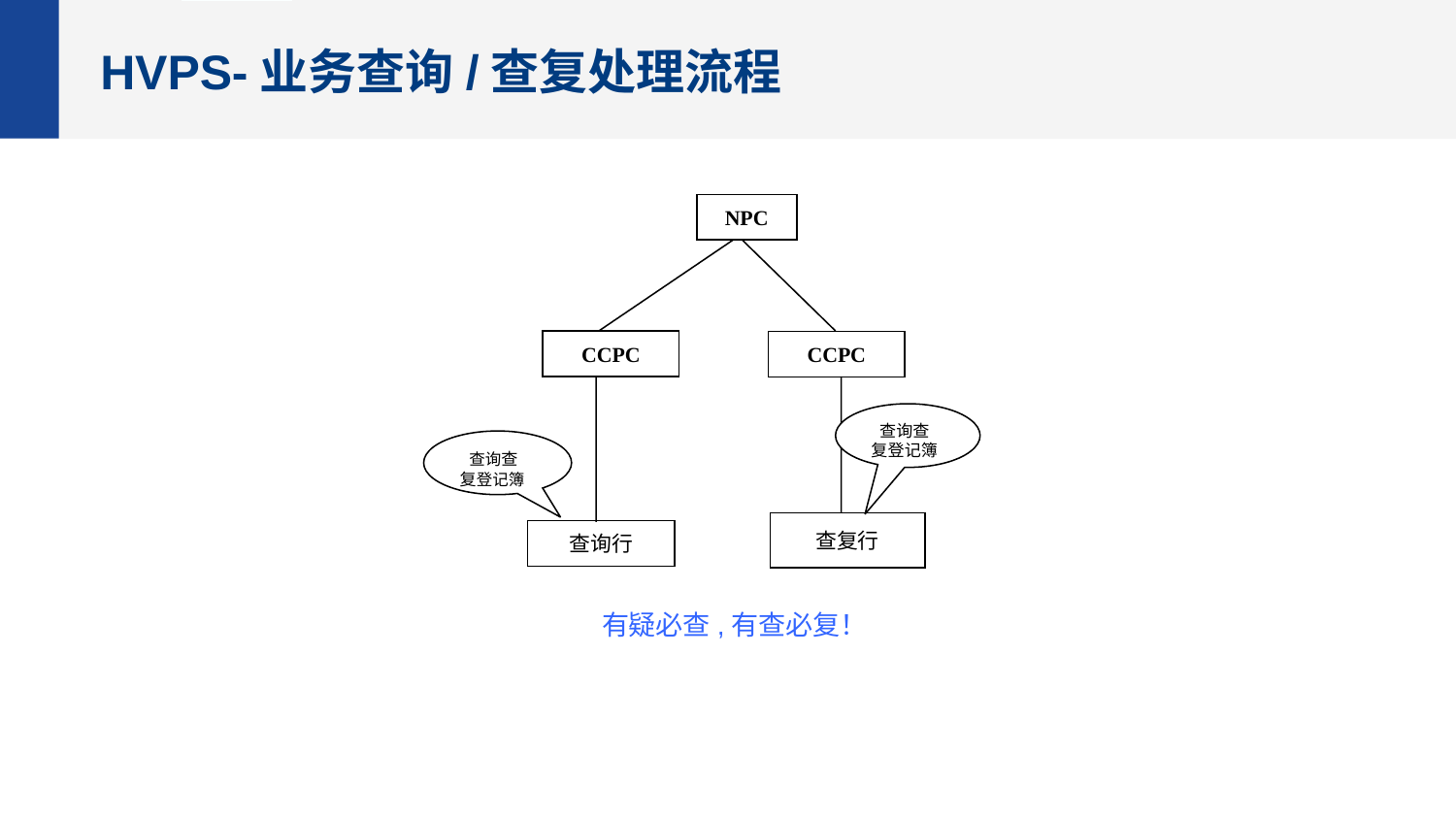

HVPS-业务查询/查复处理流程
NPC

CCPC
CCPC

 查询查
复登记簿
 查询查
复登记簿
查复行
查询行
有疑必查,有查必复！